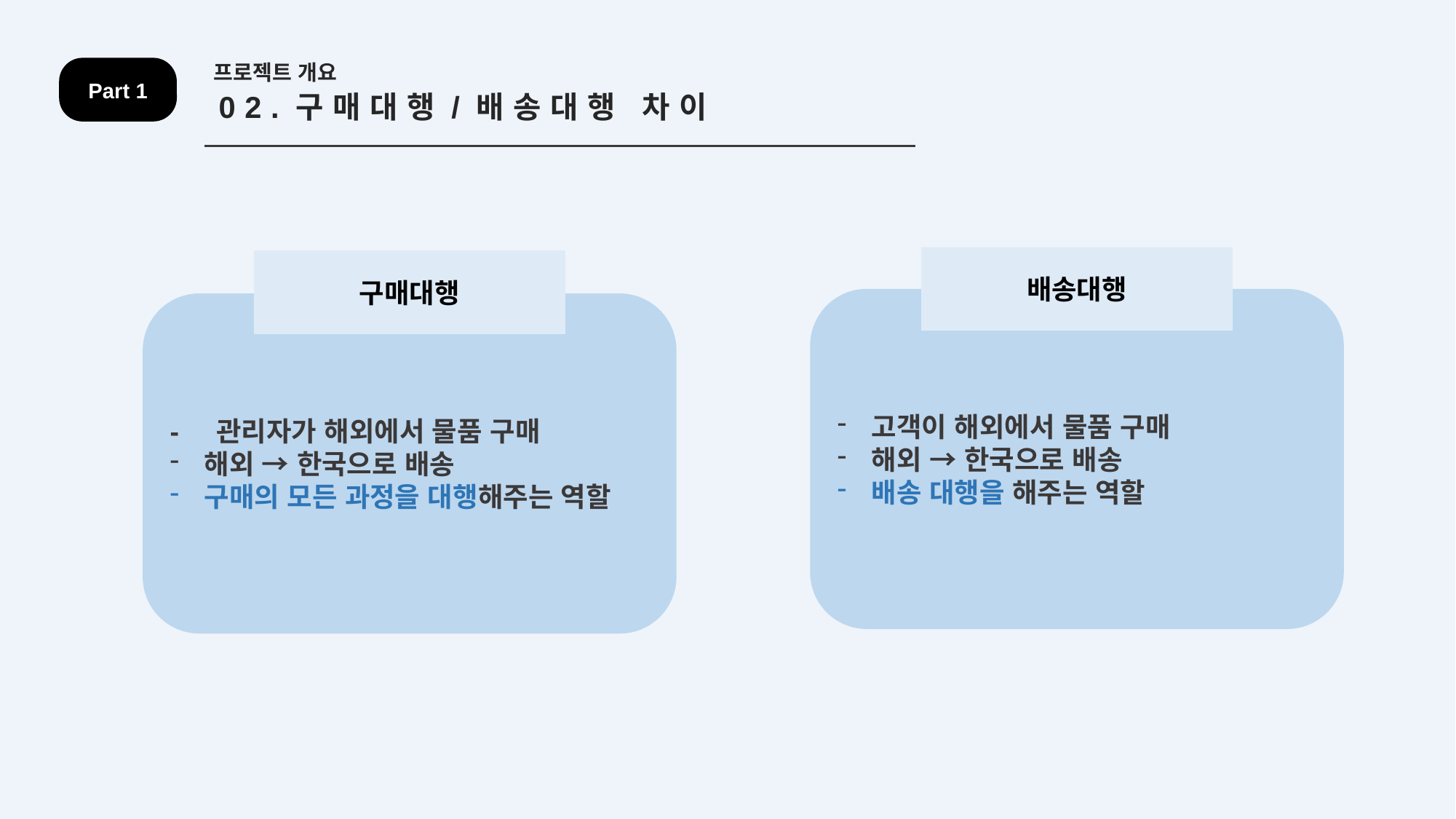

프로젝트 개요

Part 1
02.구매대행/배송대행 차이
배송대행
구매대행

고객이 해외에서 물품 구매
해외 → 한국으로 배송
배송 대행을 해주는 역할

-    관리자가 해외에서 물품 구매
해외 → 한국으로 배송
구매의 모든 과정을 대행해주는 역할